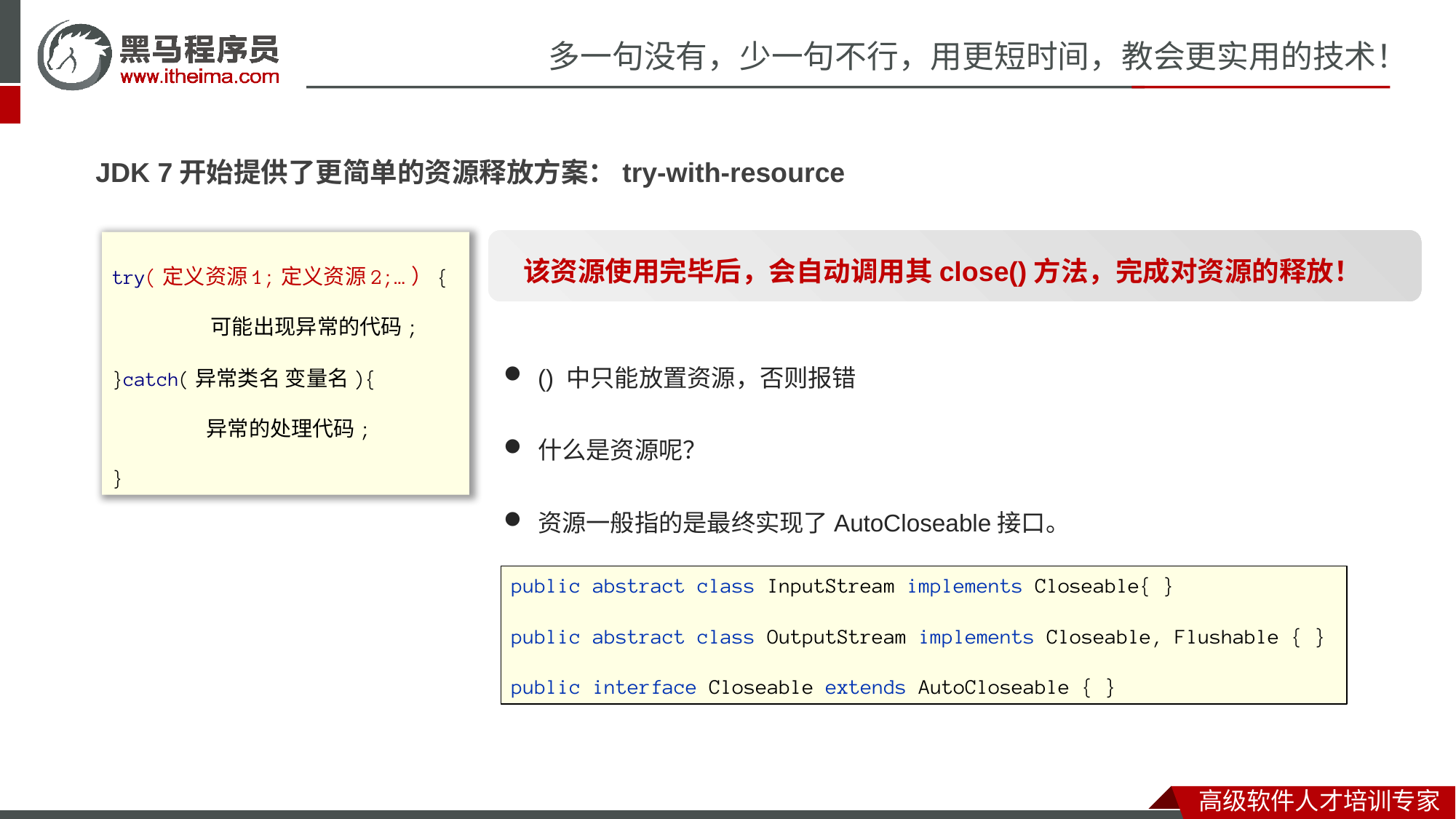

JDK 7开始提供了更简单的资源释放方案：try-with-resource

该资源使用完毕后，会自动调用其close()方法，完成对资源的释放！
try(定义资源1;定义资源2;…）{
        可能出现异常的代码;
}catch(异常类名 变量名){
        异常的处理代码;
}
() 中只能放置资源，否则报错
什么是资源呢？
资源一般指的是最终实现了AutoCloseable接口。

public abstract class InputStream implements Closeable{ }

public abstract class OutputStream implements Closeable, Flushable { }

public interface Closeable extends AutoCloseable { }